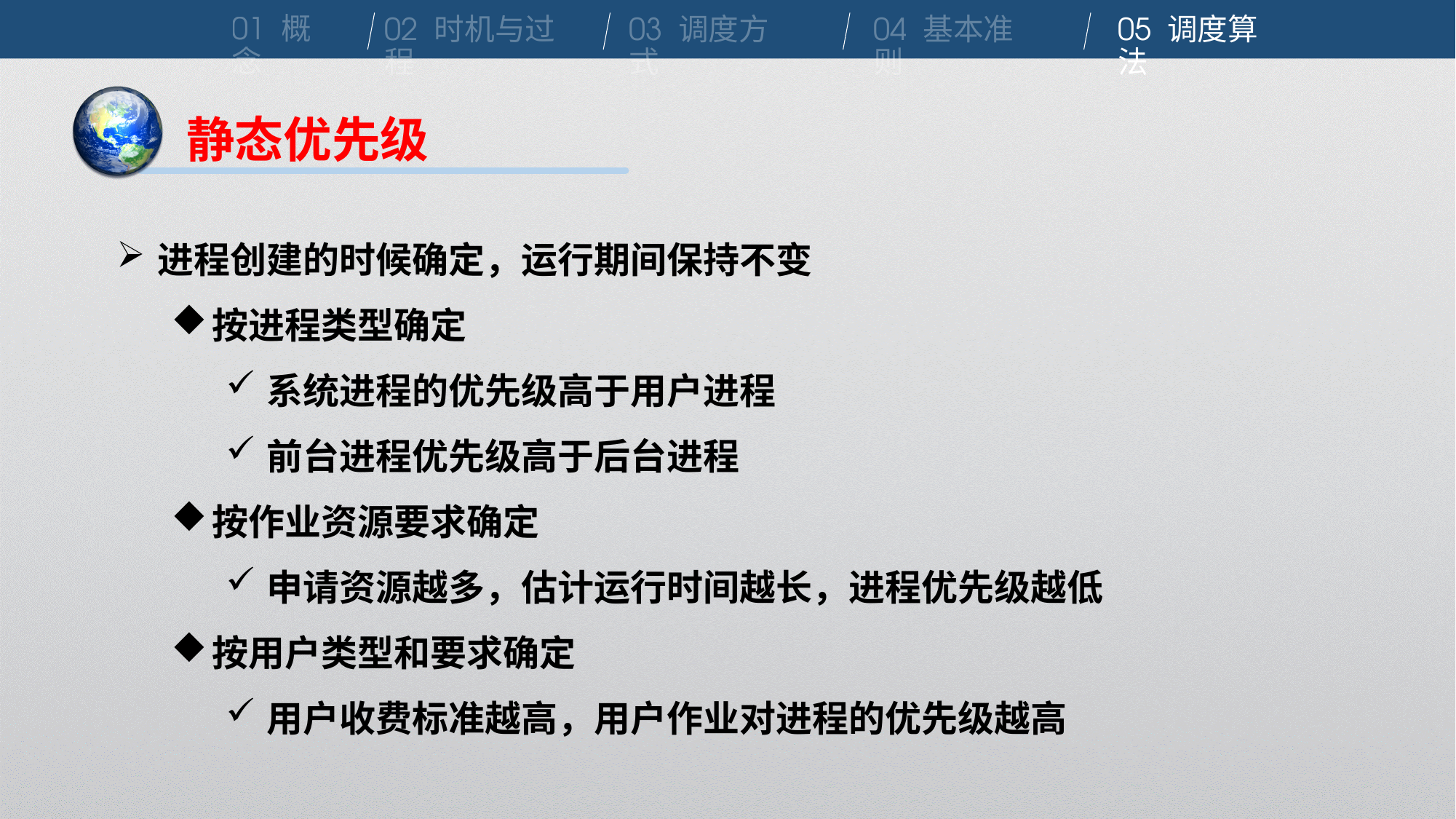

01 概念
02 时机与过程
03 调度方式
04 基本准则
05 调度算法
静态优先级
进程创建的时候确定，运行期间保持不变
按进程类型确定
系统进程的优先级高于用户进程
前台进程优先级高于后台进程
按作业资源要求确定
申请资源越多，估计运行时间越长，进程优先级越低
按用户类型和要求确定
用户收费标准越高，用户作业对进程的优先级越高